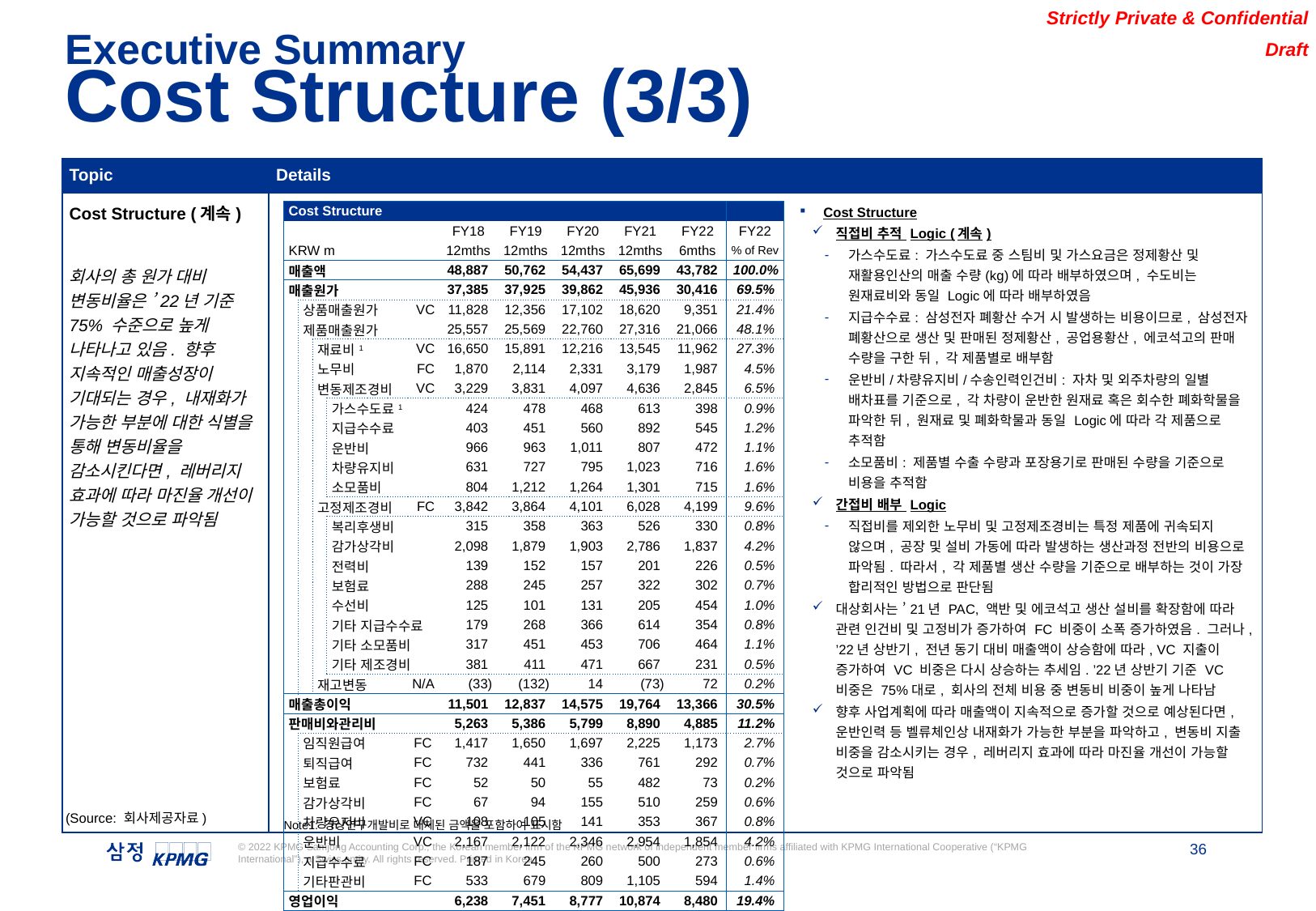

Executive Summary
Cost Structure (3/3)
| Topic | Details |
| --- | --- |
| Cost Structure (계속) 회사의 총 원가 대비 변동비율은 ’22년 기준 75% 수준으로 높게 나타나고 있음. 향후 지속적인 매출성장이 기대되는 경우, 내재화가 가능한 부분에 대한 식별을 통해 변동비율을 감소시킨다면, 레버리지 효과에 따라 마진율 개선이 가능할 것으로 파악됨 | Cost Structure 직접비 추적 Logic (계속) 가스수도료: 가스수도료 중 스팀비 및 가스요금은 정제황산 및 재활용인산의 매출 수량(kg)에 따라 배부하였으며, 수도비는 원재료비와 동일 Logic에 따라 배부하였음 지급수수료: 삼성전자 폐황산 수거 시 발생하는 비용이므로, 삼성전자 폐황산으로 생산 및 판매된 정제황산, 공업용황산, 에코석고의 판매 수량을 구한 뒤, 각 제품별로 배부함 운반비/차량유지비/수송인력인건비: 자차 및 외주차량의 일별 배차표를 기준으로, 각 차량이 운반한 원재료 혹은 회수한 폐화학물을 파악한 뒤, 원재료 및 폐화학물과 동일 Logic에 따라 각 제품으로 추적함 소모품비: 제품별 수출 수량과 포장용기로 판매된 수량을 기준으로 비용을 추적함 간접비 배부 Logic 직접비를 제외한 노무비 및 고정제조경비는 특정 제품에 귀속되지 않으며, 공장 및 설비 가동에 따라 발생하는 생산과정 전반의 비용으로 파악됨. 따라서, 각 제품별 생산 수량을 기준으로 배부하는 것이 가장 합리적인 방법으로 판단됨 대상회사는 ’21년 PAC, 액반 및 에코석고 생산 설비를 확장함에 따라 관련 인건비 및 고정비가 증가하여 FC 비중이 소폭 증가하였음. 그러나, ’22년 상반기, 전년 동기 대비 매출액이 상승함에 따라, VC 지출이 증가하여 VC 비중은 다시 상승하는 추세임. ’22년 상반기 기준 VC 비중은 75%대로, 회사의 전체 비용 중 변동비 비중이 높게 나타남 향후 사업계획에 따라 매출액이 지속적으로 증가할 것으로 예상된다면, 운반인력 등 벨류체인상 내재화가 가능한 부분을 파악하고, 변동비 지출 비중을 감소시키는 경우, 레버리지 효과에 따라 마진율 개선이 가능할 것으로 파악됨 |
| Cost Structure |  |  |  |  |  |  |  |  |  |  |  |
| --- | --- | --- | --- | --- | --- | --- | --- | --- | --- | --- | --- |
|  |  |  |  |  |  | FY18 | FY19 | FY20 | FY21 | FY22 | FY22 |
| KRW m |  |  |  |  |  | 12mths | 12mths | 12mths | 12mths | 6mths | % of Rev |
| 매출액 |  |  |  |  |  | 48,887 | 50,762 | 54,437 | 65,699 | 43,782 | 100.0% |
| 매출원가 |  |  |  |  |  | 37,385 | 37,925 | 39,862 | 45,936 | 30,416 | 69.5% |
|  | 상품매출원가 |  |  |  | VC | 11,828 | 12,356 | 17,102 | 18,620 | 9,351 | 21.4% |
|  | 제품매출원가 |  |  |  |  | 25,557 | 25,569 | 22,760 | 27,316 | 21,066 | 48.1% |
|  |  | 재료비1 |  |  | VC | 16,650 | 15,891 | 12,216 | 13,545 | 11,962 | 27.3% |
|  |  | 노무비 |  |  | FC | 1,870 | 2,114 | 2,331 | 3,179 | 1,987 | 4.5% |
|  |  | 변동제조경비 |  |  | VC | 3,229 | 3,831 | 4,097 | 4,636 | 2,845 | 6.5% |
|  |  |  | 가스수도료1 |  |  | 424 | 478 | 468 | 613 | 398 | 0.9% |
|  |  |  | 지급수수료 |  |  | 403 | 451 | 560 | 892 | 545 | 1.2% |
|  |  |  | 운반비 |  |  | 966 | 963 | 1,011 | 807 | 472 | 1.1% |
|  |  |  | 차량유지비 |  |  | 631 | 727 | 795 | 1,023 | 716 | 1.6% |
|  |  |  | 소모품비 |  |  | 804 | 1,212 | 1,264 | 1,301 | 715 | 1.6% |
|  |  | 고정제조경비 |  |  | FC | 3,842 | 3,864 | 4,101 | 6,028 | 4,199 | 9.6% |
|  |  |  | 복리후생비 |  |  | 315 | 358 | 363 | 526 | 330 | 0.8% |
|  |  |  | 감가상각비 |  |  | 2,098 | 1,879 | 1,903 | 2,786 | 1,837 | 4.2% |
|  |  |  | 전력비 |  |  | 139 | 152 | 157 | 201 | 226 | 0.5% |
|  |  |  | 보험료 |  |  | 288 | 245 | 257 | 322 | 302 | 0.7% |
|  |  |  | 수선비 |  |  | 125 | 101 | 131 | 205 | 454 | 1.0% |
|  |  |  | 기타 지급수수료 |  |  | 179 | 268 | 366 | 614 | 354 | 0.8% |
|  |  |  | 기타 소모품비 |  |  | 317 | 451 | 453 | 706 | 464 | 1.1% |
|  |  |  | 기타 제조경비 |  |  | 381 | 411 | 471 | 667 | 231 | 0.5% |
|  |  | 재고변동 |  |  | N/A | (33) | (132) | 14 | (73) | 72 | 0.2% |
| 매출총이익 |  |  |  |  |  | 11,501 | 12,837 | 14,575 | 19,764 | 13,366 | 30.5% |
| 판매비와관리비 |  |  |  |  |  | 5,263 | 5,386 | 5,799 | 8,890 | 4,885 | 11.2% |
|  | 임직원급여 |  |  |  | FC | 1,417 | 1,650 | 1,697 | 2,225 | 1,173 | 2.7% |
|  | 퇴직급여 |  |  |  | FC | 732 | 441 | 336 | 761 | 292 | 0.7% |
|  | 보험료 |  |  |  | FC | 52 | 50 | 55 | 482 | 73 | 0.2% |
|  | 감가상각비 |  |  |  | FC | 67 | 94 | 155 | 510 | 259 | 0.6% |
|  | 차량유지비 |  |  |  | VC | 108 | 105 | 141 | 353 | 367 | 0.8% |
|  | 운반비 |  |  |  | VC | 2,167 | 2,122 | 2,346 | 2,954 | 1,854 | 4.2% |
|  | 지급수수료 |  |  |  | FC | 187 | 245 | 260 | 500 | 273 | 0.6% |
|  | 기타판관비 |  |  |  | FC | 533 | 679 | 809 | 1,105 | 594 | 1.4% |
| 영업이익 |  |  |  |  |  | 6,238 | 7,451 | 8,777 | 10,874 | 8,480 | 19.4% |
| 총원가 대비 VC% |  |  |  |  |  | 79.6% | 79.0% | 78.7% | 73.1% | 74.9% | n/a |
| 총원가 대비 FC% |  |  |  |  |  | 20.4% | 21.0% | 21.3% | 26.9% | 25.1% | n/a |
(Source: 회사제공자료)
Note1: 경상연구개발비로 대체된 금액을 포함하여 표시함